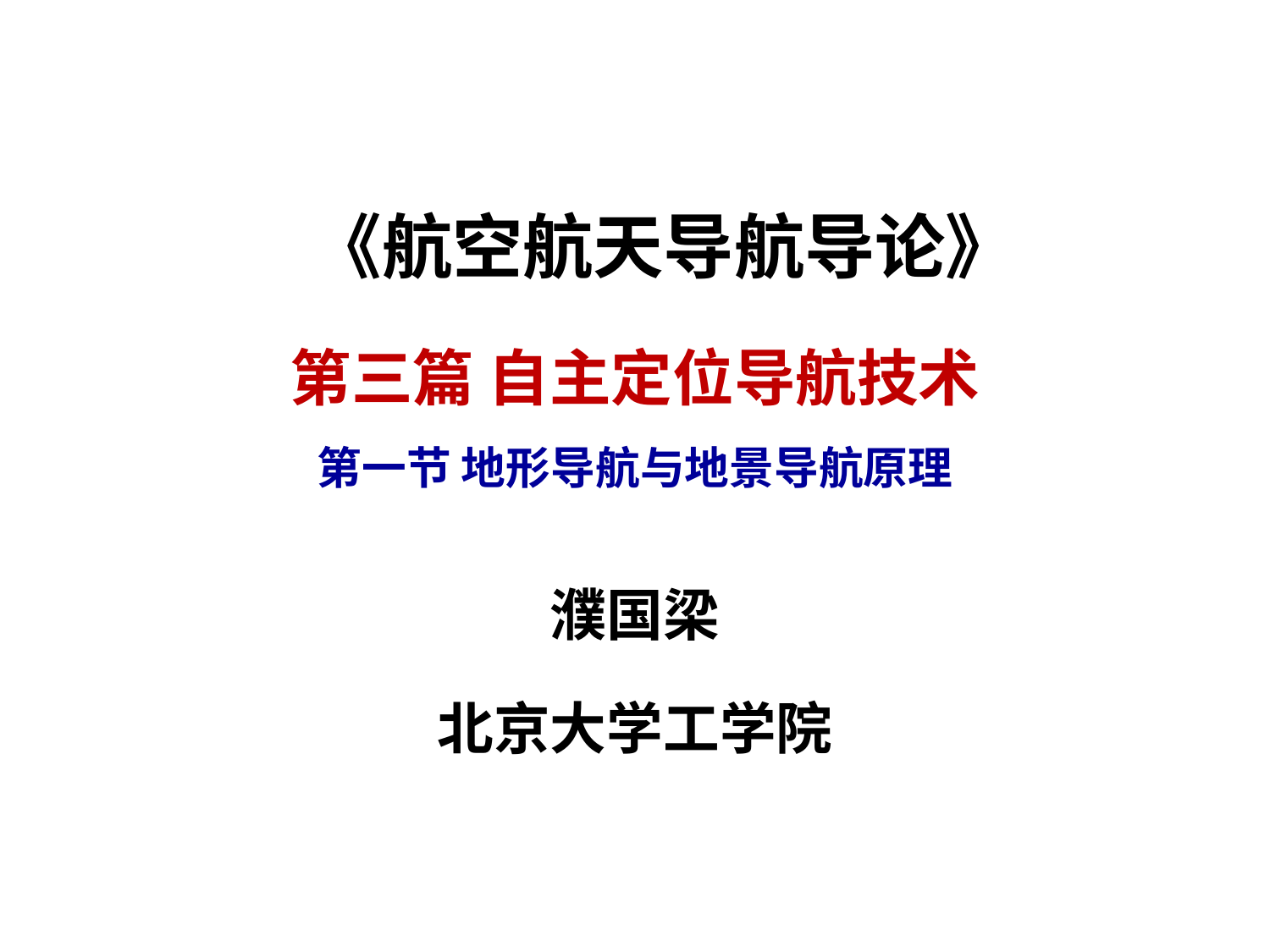

# 第三篇 自主定位导航技术 第一节 地形导航与地景导航原理
濮国梁
北京大学工学院